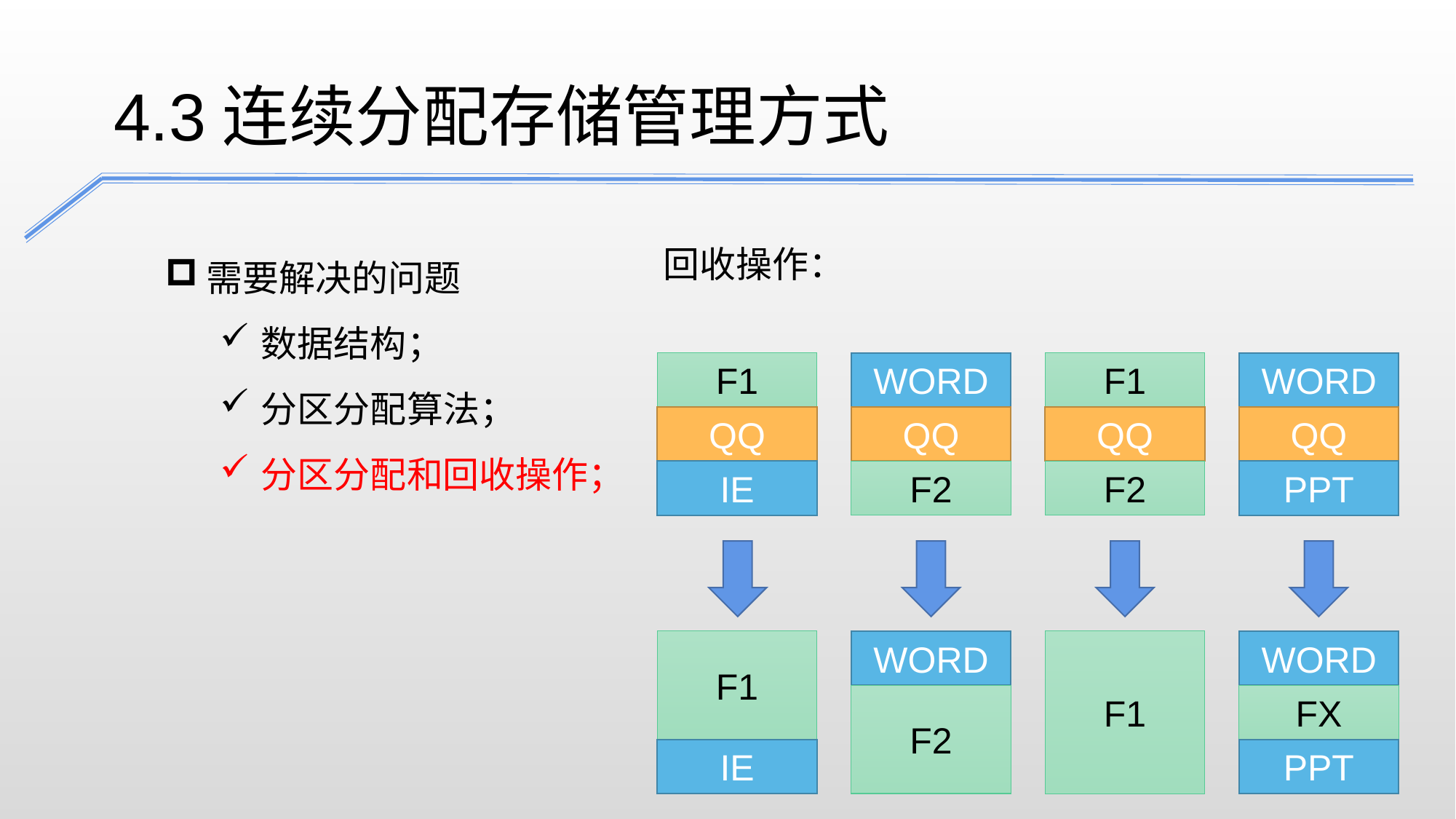

4.3连续分配存储管理方式

需要解决的问题
数据结构；
分区分配算法；
分区分配和回收操作；

回收操作：
F1
WORD
F1
WORD
QQ
QQ
QQ
QQ
PPT
F2
F2
IE

F1
WORD
F1
WORD
FX
F2
PPT
IE